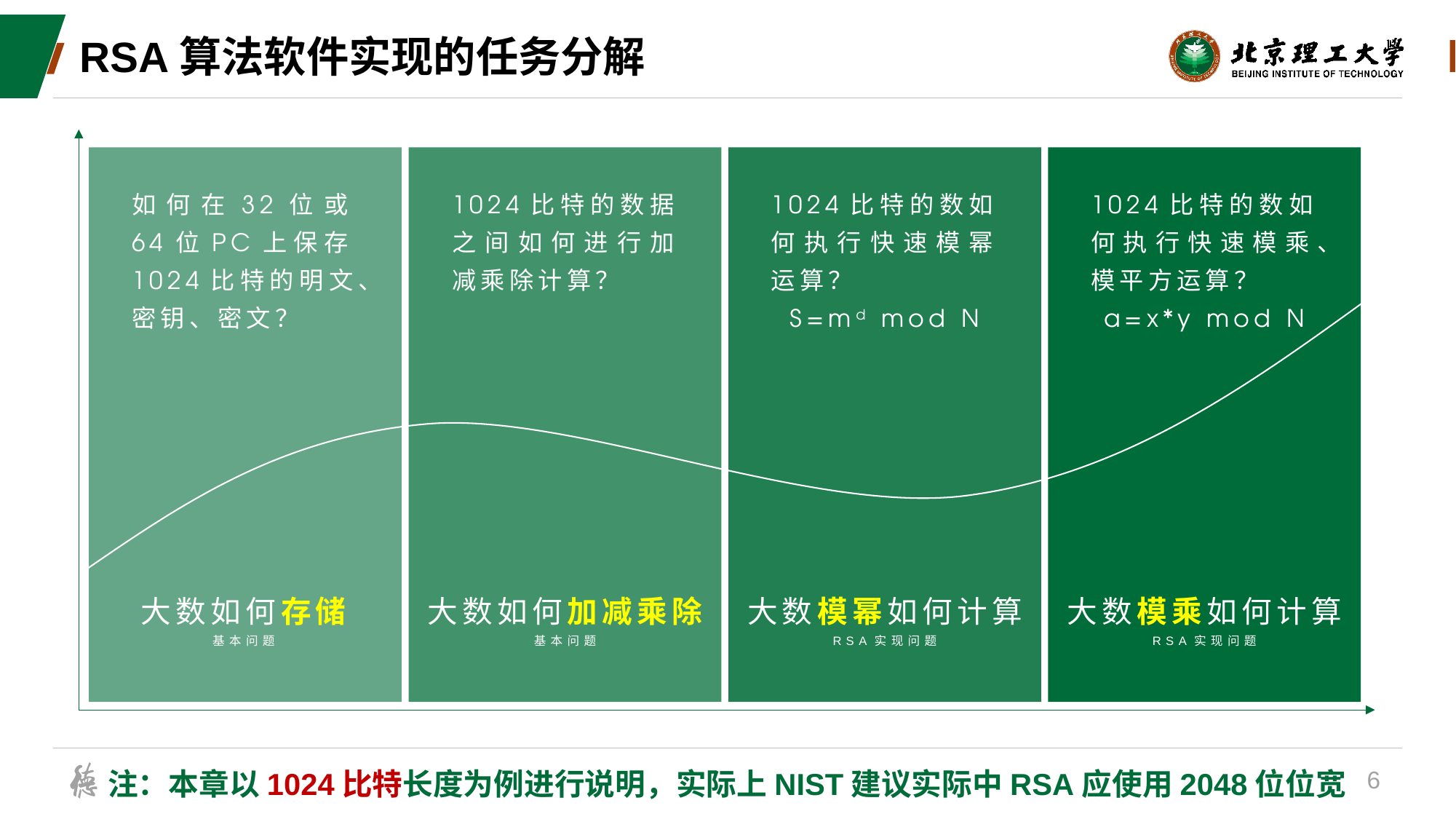

# RSA算法软件实现的任务分解

如何在32位或64位PC上保存1024比特的明文、密钥、密文？
1024比特的数据之间如何进行加减乘除计算？
1024比特的数如何执行快速模幂运算？
S=md mod N
1024比特的数如何执行快速模乘、模平方运算？
a=x*y mod N

大数如何存储
基本问题
大数如何加减乘除
基本问题
大数模幂如何计算
RSA实现问题
大数模乘如何计算
RSA实现问题
注：本章以1024比特长度为例进行说明，实际上NIST建议实际中RSA应使用2048位位宽